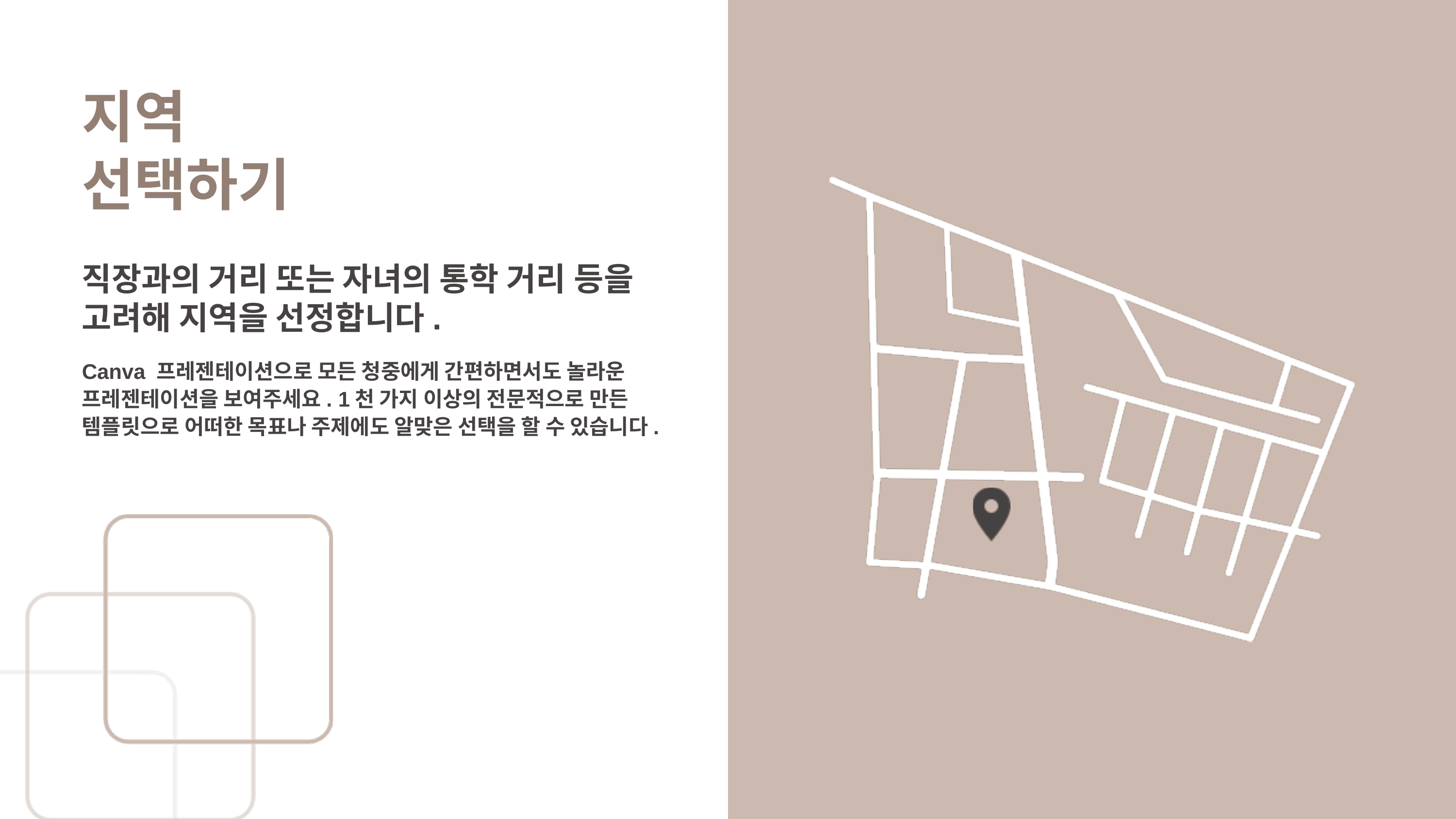

지역
선택하기

직장과의 거리 또는 자녀의 통학 거리 등을
고려해 지역을 선정합니다.
Canva 프레젠테이션으로 모든 청중에게 간편하면서도 놀라운
프레젠테이션을 보여주세요. 1천 가지 이상의 전문적으로 만든
템플릿으로 어떠한 목표나 주제에도 알맞은 선택을 할 수 있습니다.